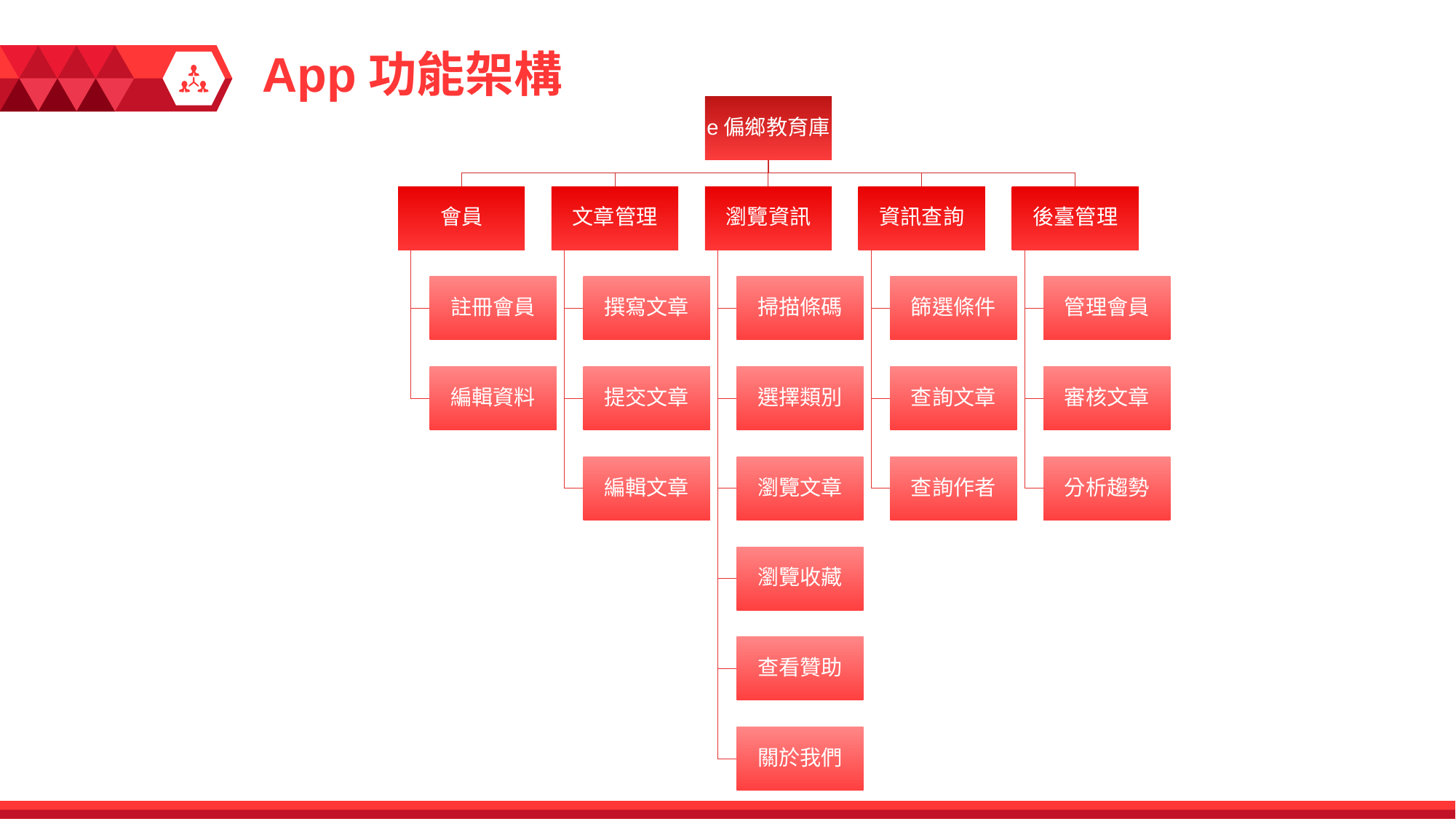

App功能架構
e偏鄉教育庫
會員
註冊會員
編輯資料
文章管理
撰寫文章
提交文章
編輯文章
瀏覽資訊
掃描條碼
選擇類別
瀏覽文章
瀏覽收藏
查看贊助
關於我們
資訊查詢
篩選條件
查詢文章
查詢作者
後臺管理
管理會員
審核文章
分析趨勢